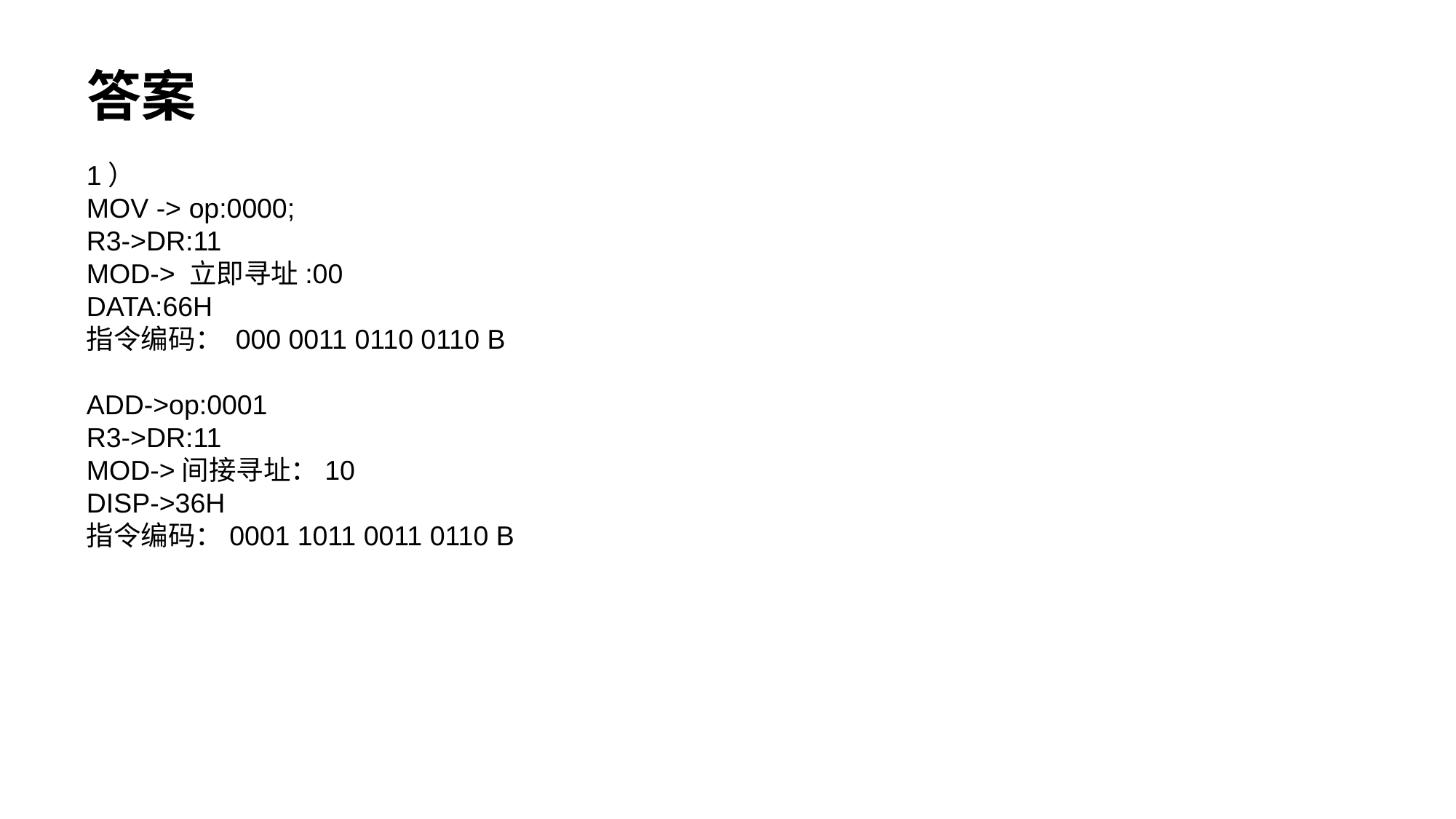

答案
1）
MOV -> op:0000;
R3->DR:11
MOD-> 立即寻址:00
DATA:66H
指令编码： 000 0011 0110 0110 B

ADD->op:0001
R3->DR:11
MOD->间接寻址：10
DISP->36H
指令编码：0001 1011 0011 0110 B